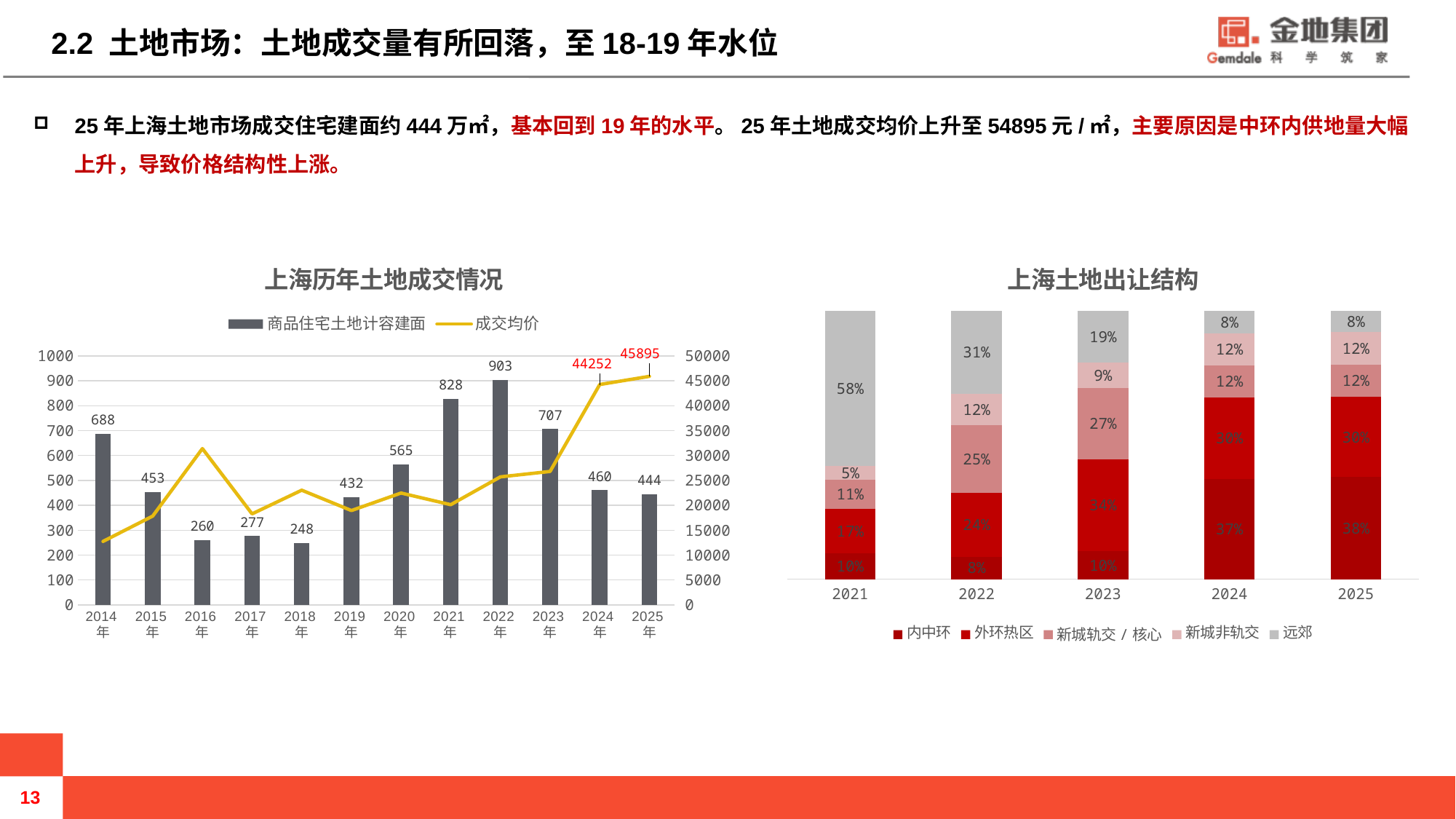

2.2 土地市场：土地成交量有所回落，至18-19年水位
25年上海土地市场成交住宅建面约444万㎡，基本回到19年的水平。25年土地成交均价上升至54895元/㎡，主要原因是中环内供地量大幅上升，导致价格结构性上涨。

### Chart: 上海土地出让结构

| Category | 内中环 | 外环热区 | 新城轨交/核心 | 新城非轨交 | 远郊 |
|---|---|---|---|---|---|
| 2021 | 0.09623420855576223 | 0.16570448561559456 | 0.1086982777361772 | 0.05012198362279282 | 0.5792410444696732 |
| 2022 | 0.08369312520757223 | 0.2387910993025573 | 0.2506365548544227 | 0.11856526071072733 | 0.3083139599247205 |
| 2023 | 0.10495049504950496 | 0.3421499292786422 | 0.26548797736916546 | 0.09434229137199435 | 0.19306930693069307 |
| 2024 | 0.374235807860262 | 0.3026200873362446 | 0.12052401746724893 | 0.11877729257641922 | 0.08384279475982534 |
| 2025 | 0.38 | 0.3 | 0.12 | 0.12 | 0.08 |

### Chart: 上海历年土地成交情况

| Category | 商品住宅土地计容建面 | 成交均价 |
|---|---|---|
| 2014年 | 687.5311259794204 | 12749.527246467194 |
| 2015年 | 453.3887389135248 | 17827.968483355657 |
| 2016年 | 259.52755817249994 | 31382.944991940065 |
| 2017年 | 276.575661725 | 18275.152764366456 |
| 2018年 | 248.0760832004001 | 23023.81109225243 |
| 2019年 | 432.2400483795998 | 18946.712390967103 |
| 2020年 | 565.1484538497327 | 22459.740795378562 |
| 2021年 | 827.93631027724 | 20116.229023406093 |
| 2022年 | 903.2953844839946 | 25700.385129030274 |
| 2023年 | 706.9190182763305 | 26790.413059236613 |
| 2024年 | 460.4 | 44252.0 |
| 2025年 | 444.0 | 45895.0 |